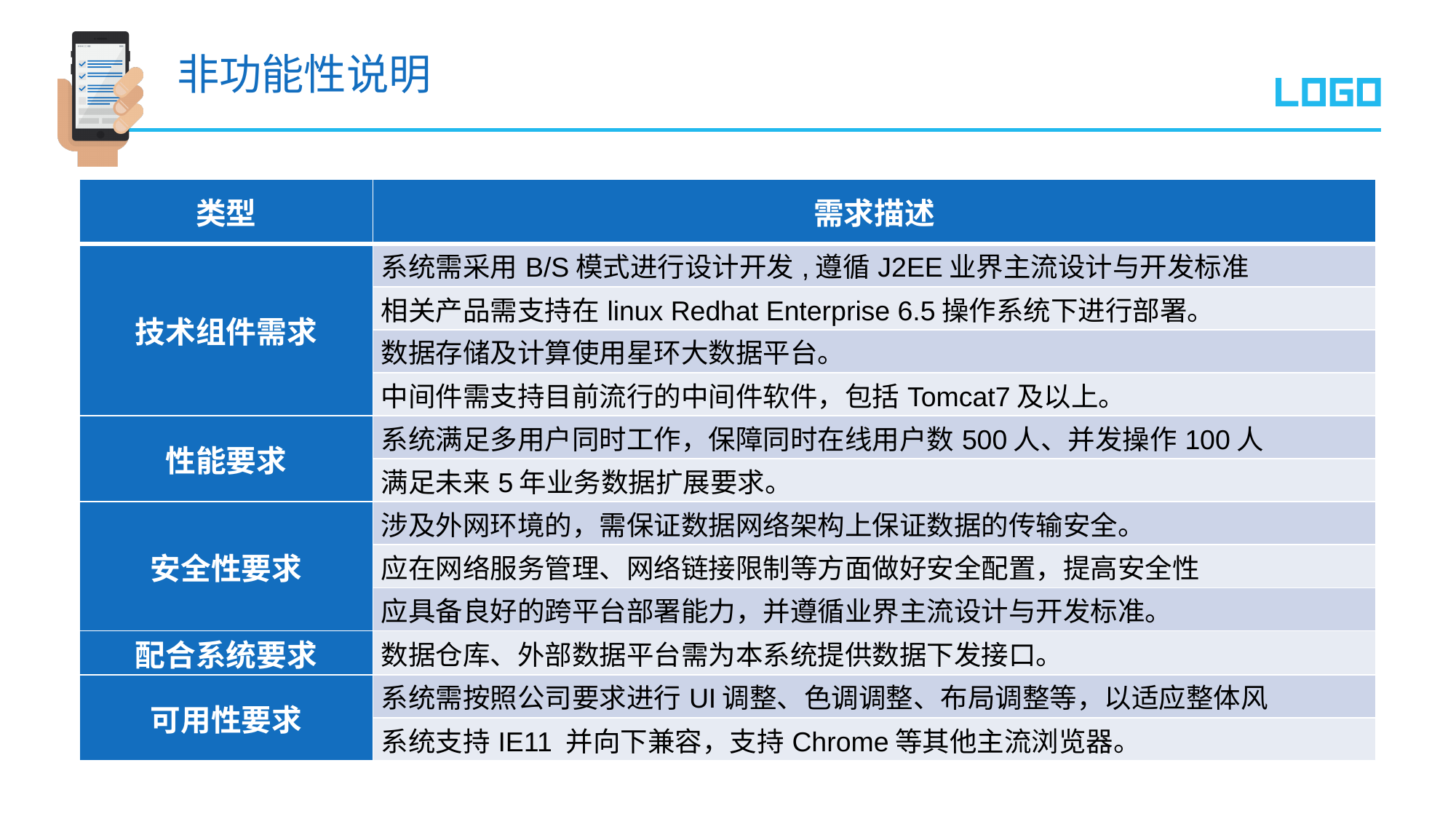

非功能性说明
| 类型 | 需求描述 |
| --- | --- |
| 技术组件需求 | 系统需采用B/S模式进行设计开发,遵循J2EE业界主流设计与开发标准 |
|  | 相关产品需支持在linux Redhat Enterprise 6.5操作系统下进行部署。 |
|  | 数据存储及计算使用星环大数据平台。 |
|  | 中间件需支持目前流行的中间件软件，包括Tomcat7及以上。 |
| 性能要求 | 系统满足多用户同时工作，保障同时在线用户数500人、并发操作100人 |
|  | 满足未来5年业务数据扩展要求。 |
| 安全性要求 | 涉及外网环境的，需保证数据网络架构上保证数据的传输安全。 |
|  | 应在网络服务管理、网络链接限制等方面做好安全配置，提高安全性 |
|  | 应具备良好的跨平台部署能力，并遵循业界主流设计与开发标准。 |
| 配合系统要求 | 数据仓库、外部数据平台需为本系统提供数据下发接口。 |
| 可用性要求 | 系统需按照公司要求进行UI调整、色调调整、布局调整等，以适应整体风 |
|  | 系统支持IE11 并向下兼容，支持Chrome等其他主流浏览器。 |